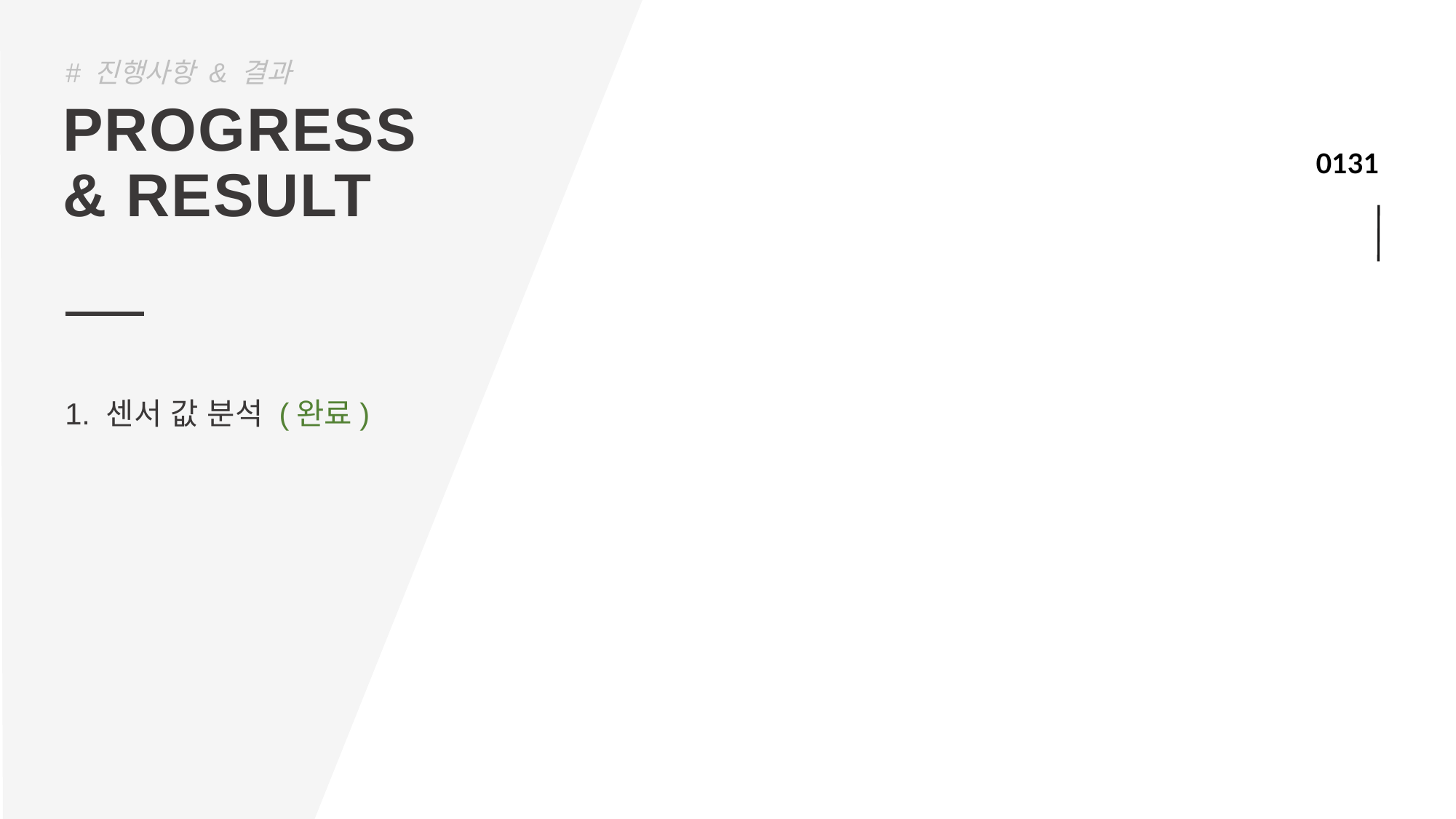

# 진행사항 & 결과
PROGRESS
& RESULT
센서 값 분석 (완료)